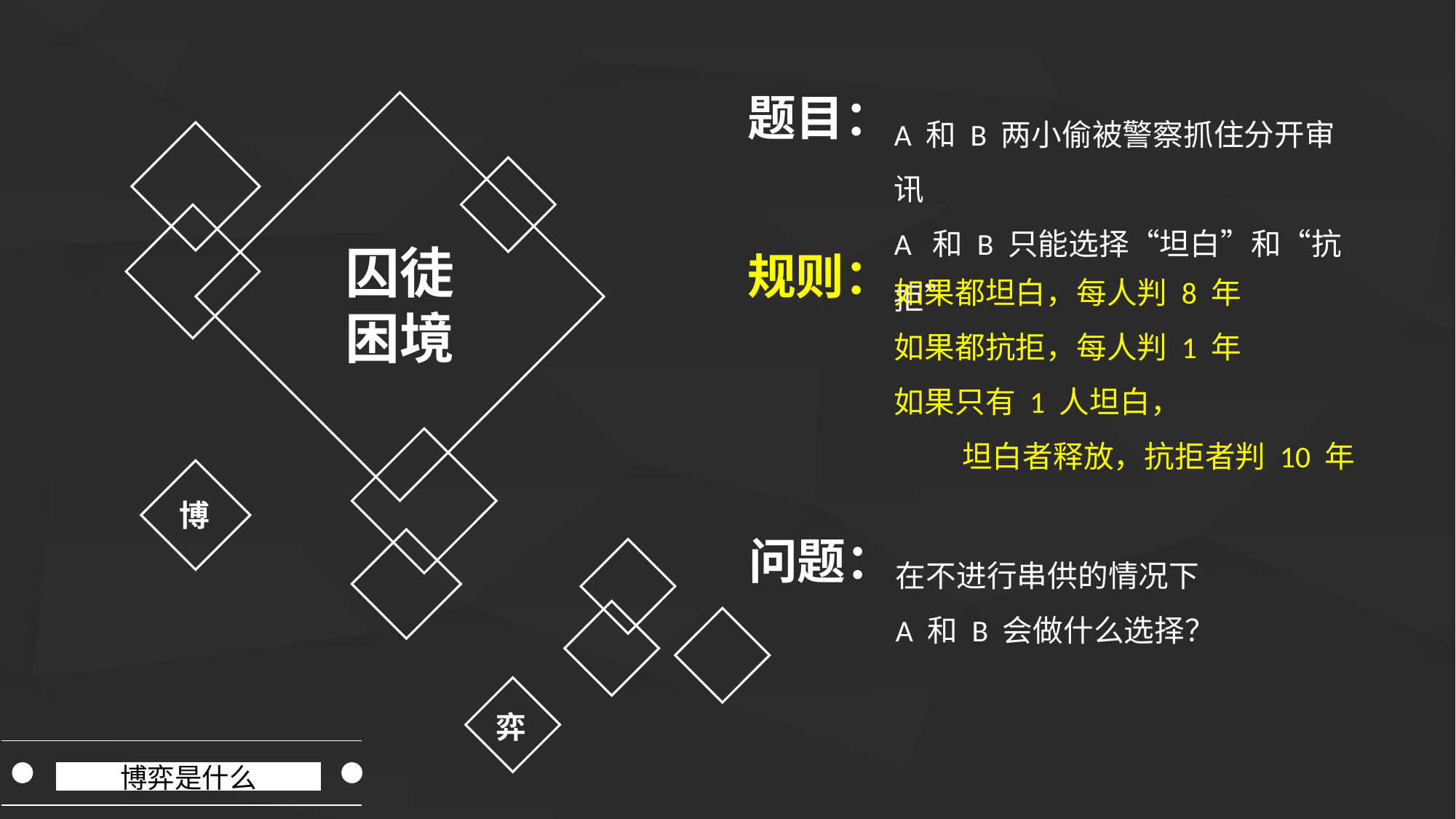

题目：
A 和 B 两小偷被警察抓住分开审讯
A  和 B 只能选择“坦白”和“抗拒”

囚徒
困境
规则：
如果都坦白，每人判 8 年
如果都抗拒，每人判 1 年
如果只有 1 人坦白，
         坦白者释放，抗拒者判 10 年

博
问题：

在不进行串供的情况下
A 和 B 会做什么选择？

弈
博弈是什么